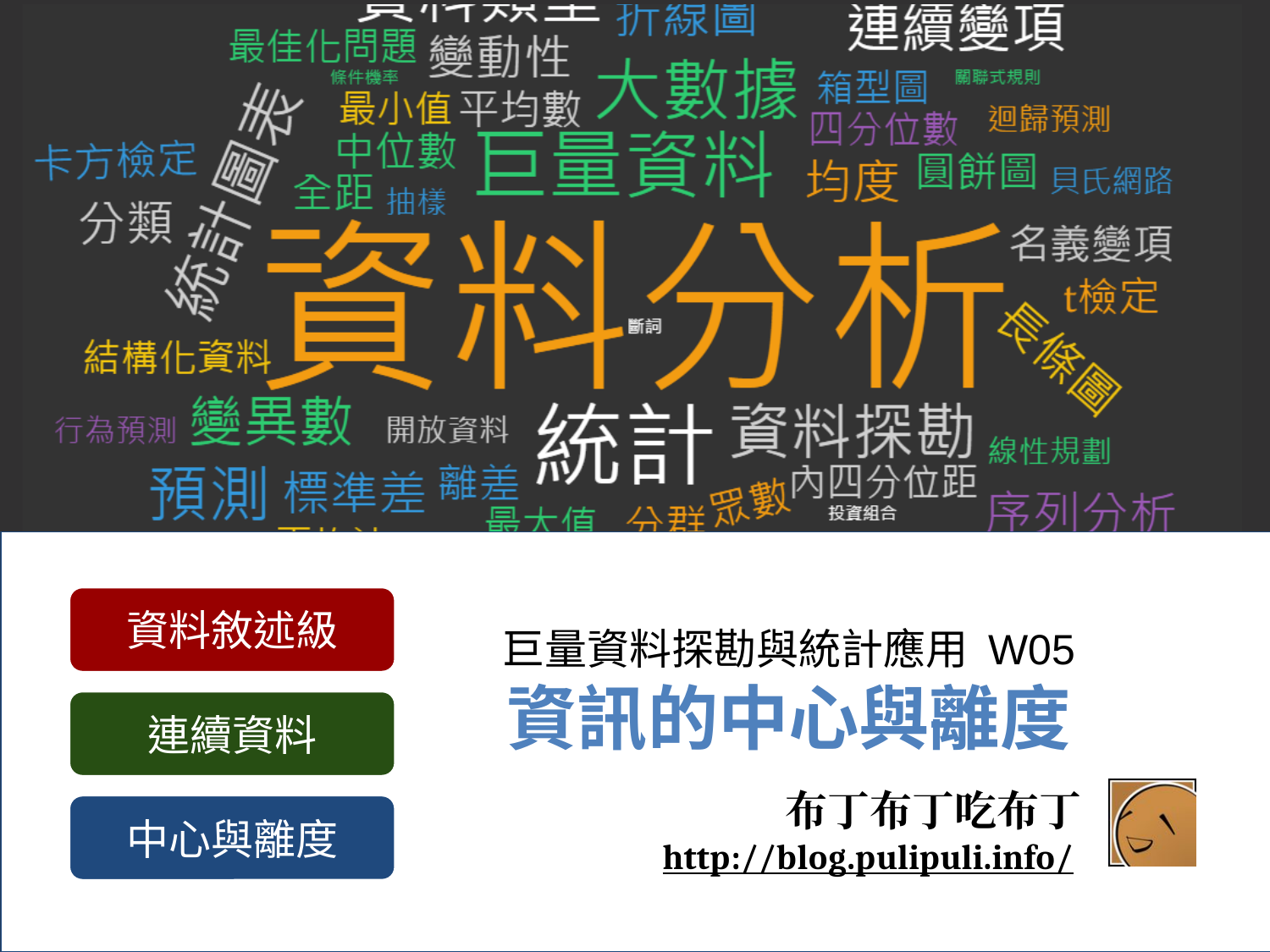

資料敘述級
連續資料
# 巨量資料探勘與統計應用 W05
資訊的中心與離度
布丁布丁吃布丁
http://blog.pulipuli.info/
中心與離度